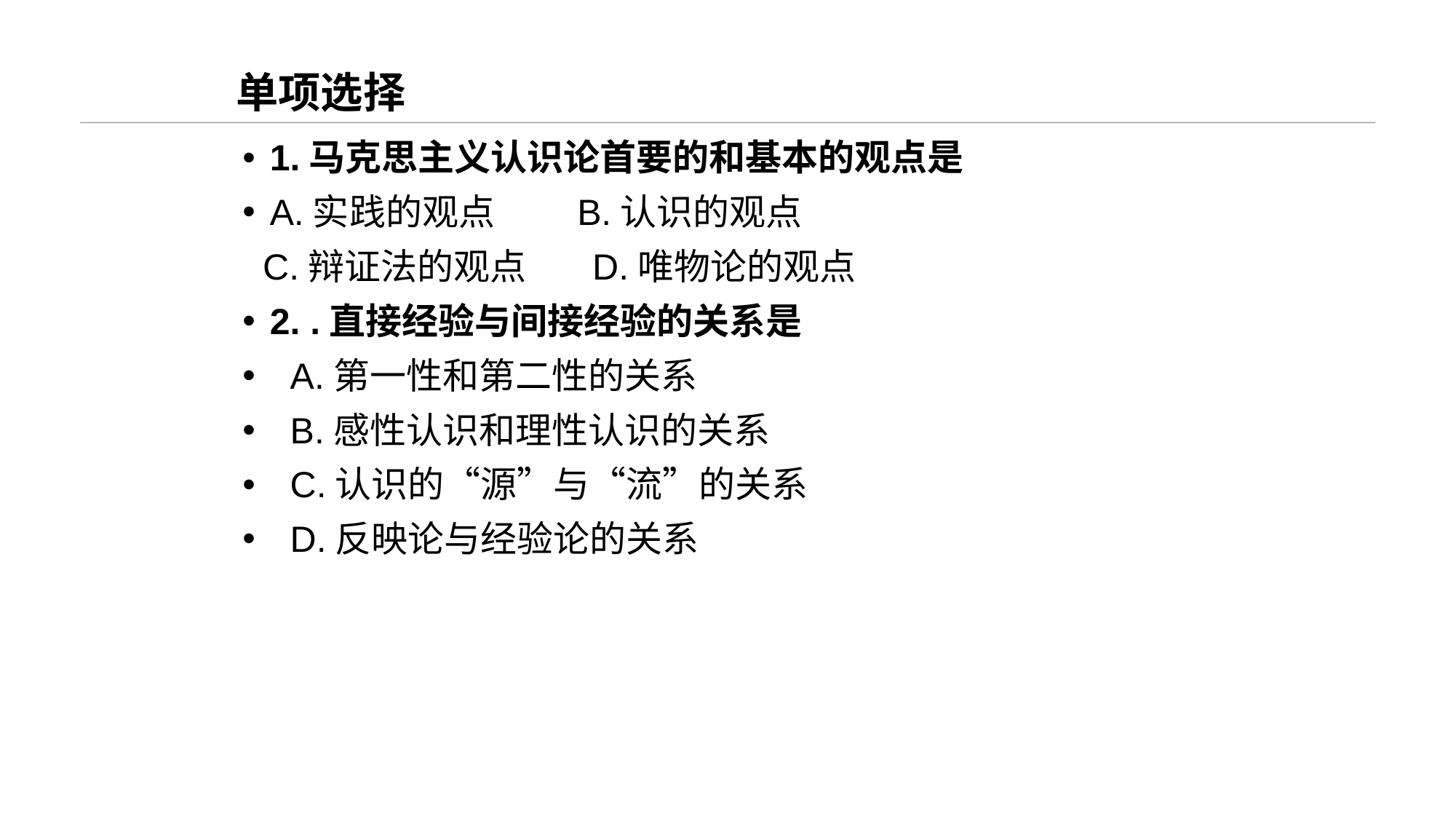

# 单项选择
1.马克思主义认识论首要的和基本的观点是
A.实践的观点         B.认识的观点
  C.辩证法的观点       D.唯物论的观点
2. .直接经验与间接经验的关系是
  A.第一性和第二性的关系
  B.感性认识和理性认识的关系
  C.认识的“源”与“流”的关系
  D.反映论与经验论的关系